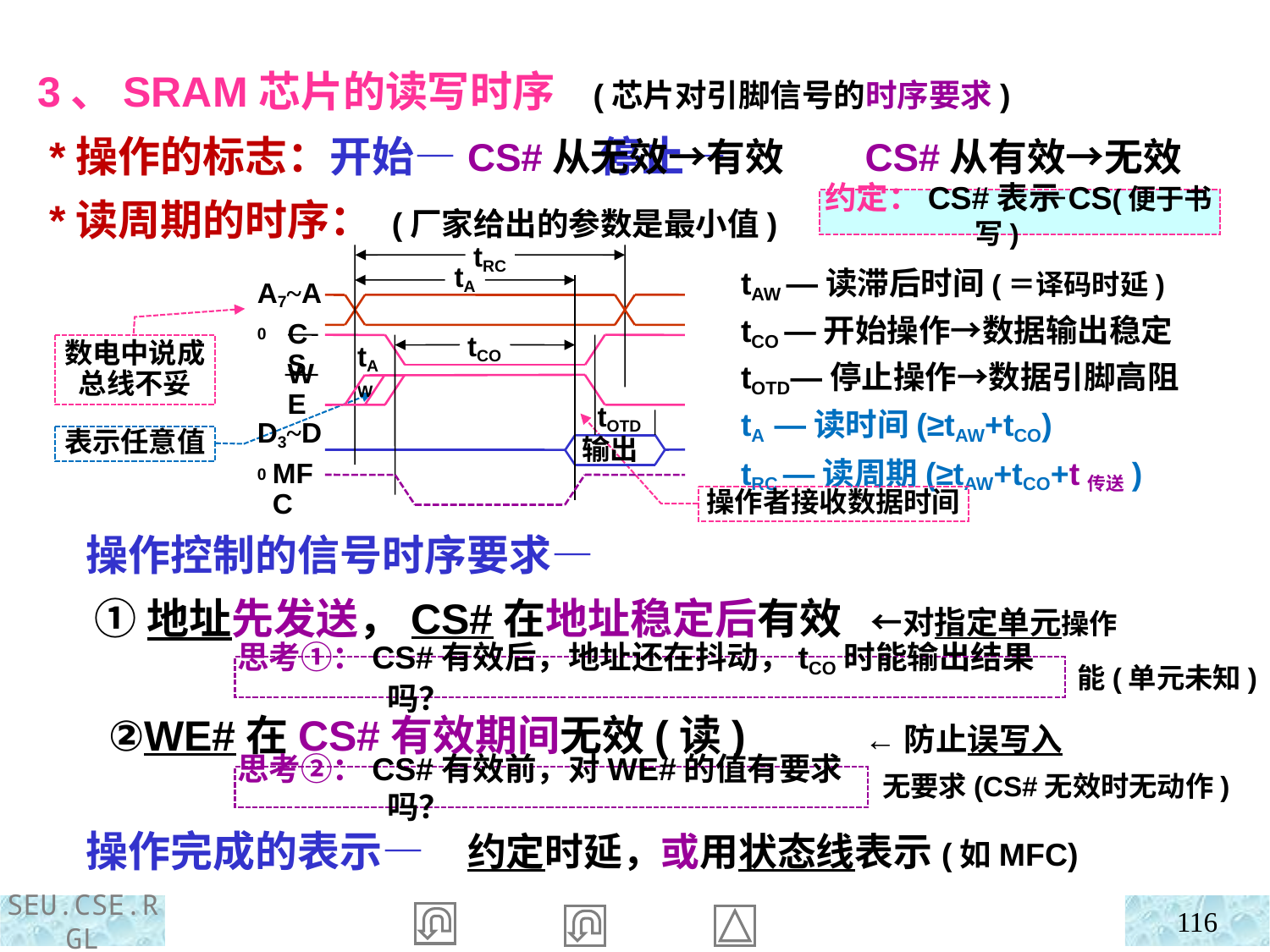

3、SRAM芯片的读写时序   (芯片对引脚信号的时序要求)
 *操作的标志：开始—               停止—
 *读周期的时序： (厂家给出的参数是最小值)
CS#从无效→有效        CS#从有效→无效
约定：CS#表示CS(便于书写)

tRC

tA

A7~A0

tCO

CS

tAW

WE

tOTD

D3~D0

输出

tAW —读滞后时间(＝译码时延)
tCO —开始操作→数据输出稳定
tOTD—停止操作→数据引脚高阻
tA  —读时间(≥tAW+tCO)
tRC —读周期(≥tAW+tCO+t传送)

数电中说成总线不妥
表示任意值
MFC

操作者接收数据时间
    操作控制的信号时序要求—
      ①地址先发送，CS#在地址稳定后有效   ←对指定单元操作

      ②WE#在CS#有效期间无效(读)          ←防止误写入

    操作完成的表示—
思考①：CS#有效后，地址还在抖动，tCO时能输出结果吗？
能(单元未知)
无要求(CS#无效时无动作)
思考②：CS#有效前，对WE#的值有要求吗？
约定时延，或用状态线表示(如MFC)
116